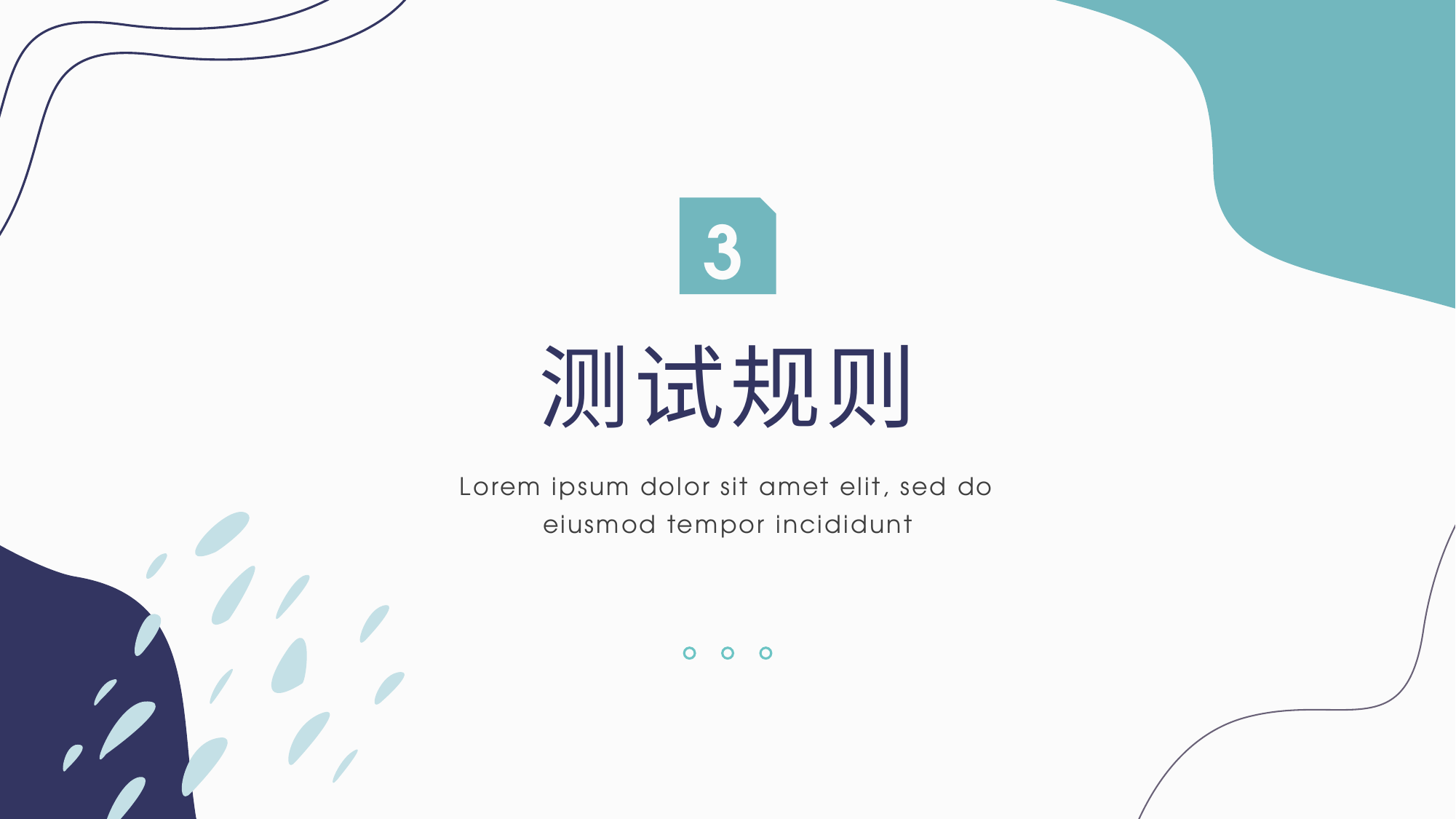

3
测试规则
Lorem ipsum dolor sit amet elit, sed do eiusmod tempor incididunt